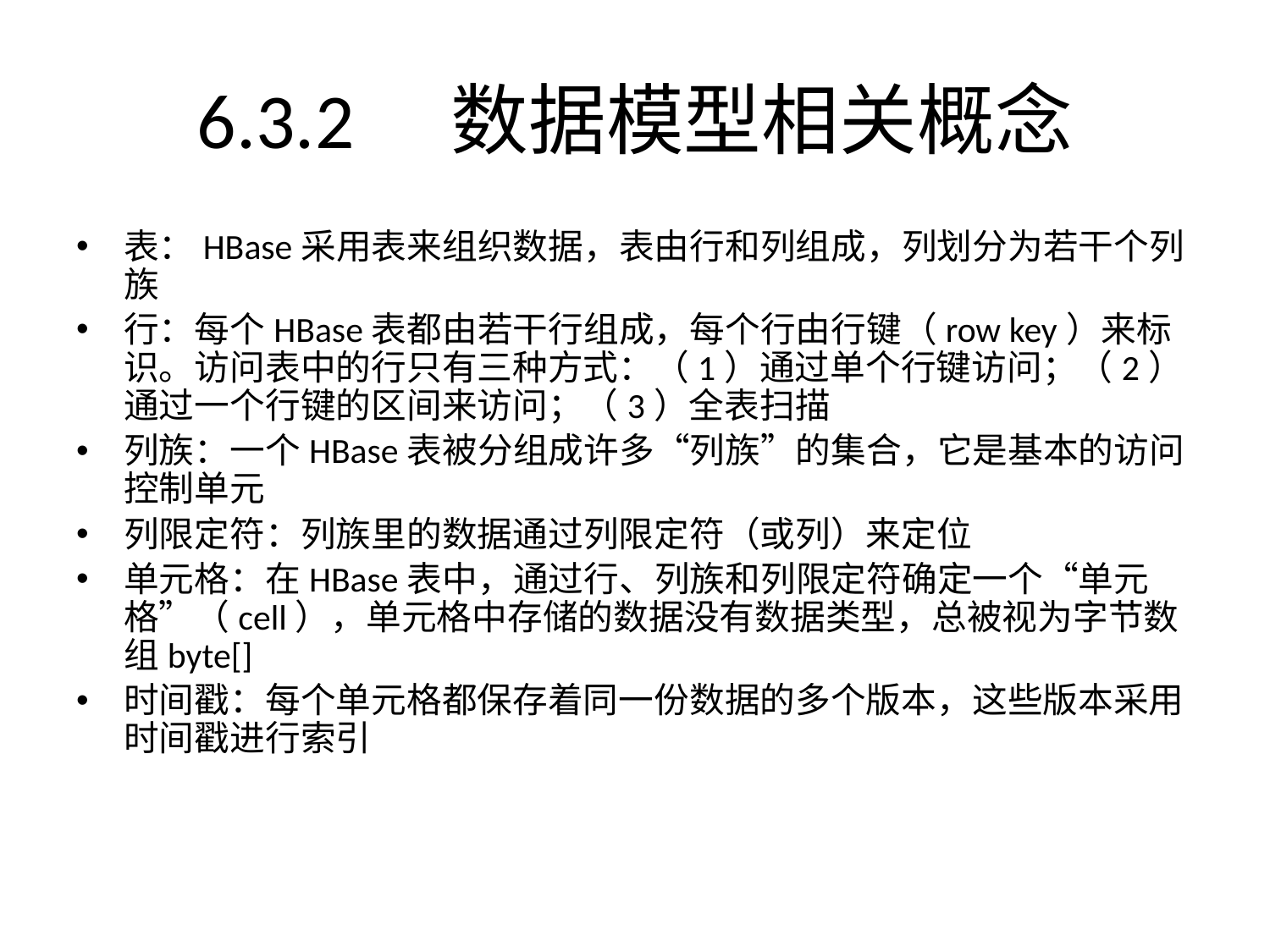

# 6.3.2	数据模型相关概念
表：HBase采用表来组织数据，表由行和列组成，列划分为若干个列族
行：每个HBase表都由若干行组成，每个行由行键（row key）来标识。访问表中的行只有三种方式：（1）通过单个行键访问；（2）通过一个行键的区间来访问；（3）全表扫描
列族：一个HBase表被分组成许多“列族”的集合，它是基本的访问控制单元
列限定符：列族里的数据通过列限定符（或列）来定位
单元格：在HBase表中，通过行、列族和列限定符确定一个“单元格”（cell），单元格中存储的数据没有数据类型，总被视为字节数组byte[]
时间戳：每个单元格都保存着同一份数据的多个版本，这些版本采用时间戳进行索引